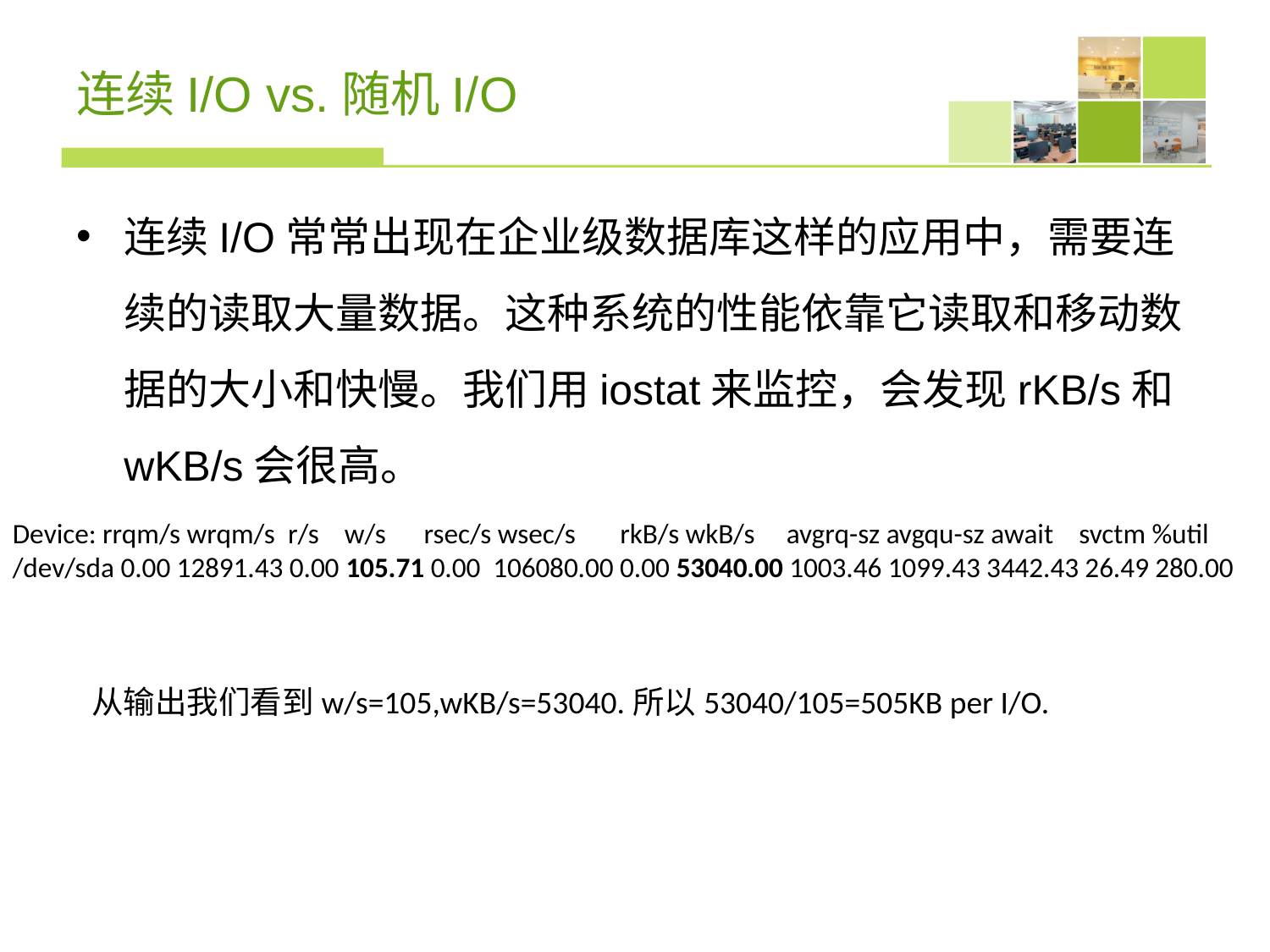

# 连续I/O vs.随机I/O
连续I/O常常出现在企业级数据库这样的应用中，需要连续的读取大量数据。这种系统的性能依靠它读取和移动数据的大小和快慢。我们用iostat来监控，会发现rKB/s和wKB/s会很高。
Device: rrqm/s wrqm/s  r/s    w/s      rsec/s wsec/s       rkB/s wkB/s     avgrq-sz avgqu-sz await    svctm %util
/dev/sda 0.00 12891.43 0.00 105.71 0.00  106080.00 0.00 53040.00 1003.46 1099.43 3442.43 26.49 280.00
从输出我们看到w/s=105,wKB/s=53040.所以53040/105=505KB per I/O.